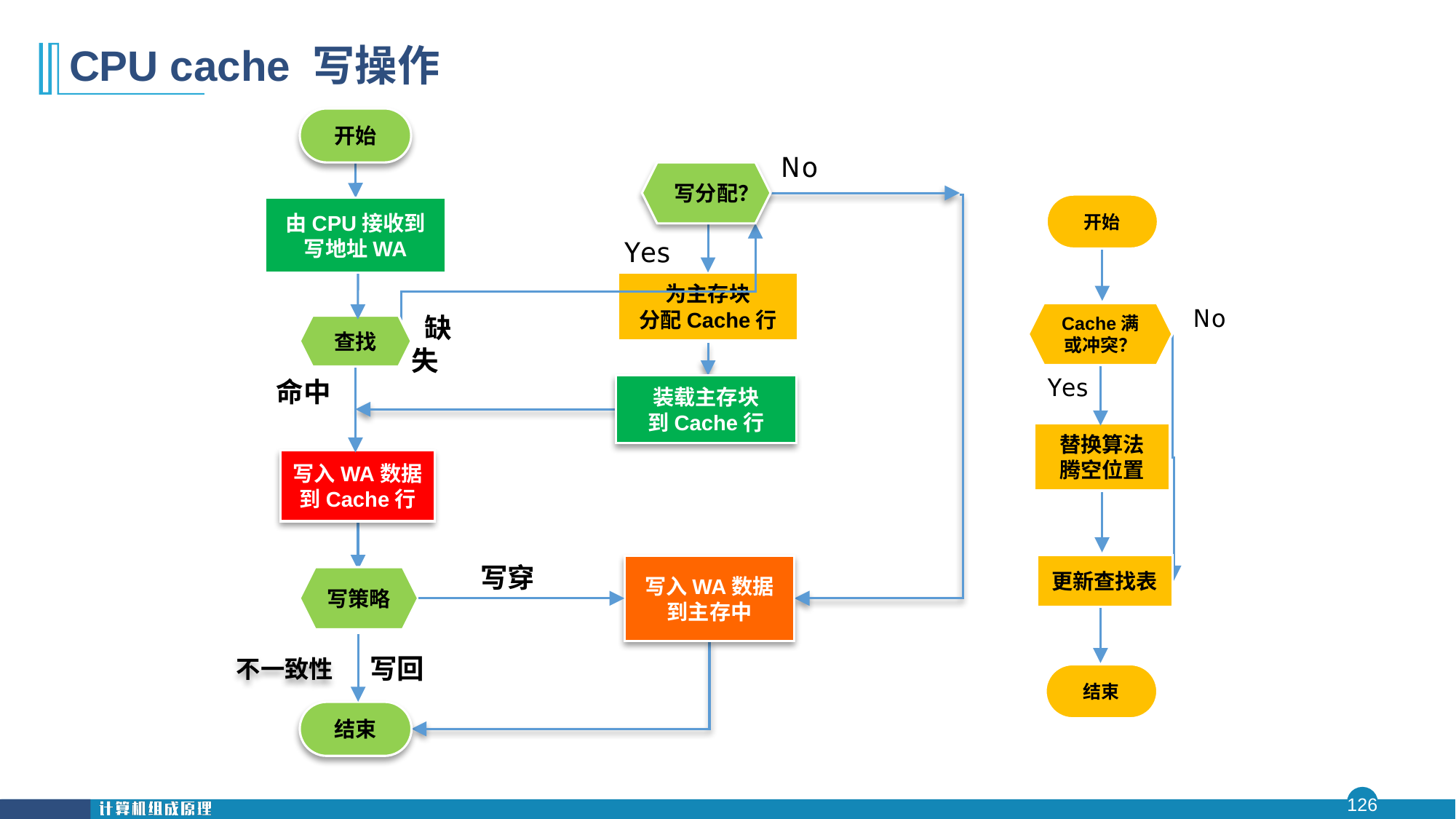

# CPU cache 写操作
开始
No
由CPU接收到
写地址WA
写分配？
 缺失
开始
No
Cache满
或冲突？
Yes
替换算法
腾空位置
结束
更新查找表
为主存块
分配Cache行
Yes
查找
命中
装载主存块
到Cache行
写入WA数据
到Cache行
写策略
写穿
写入WA数据
到主存中
写回
不一致性
结束